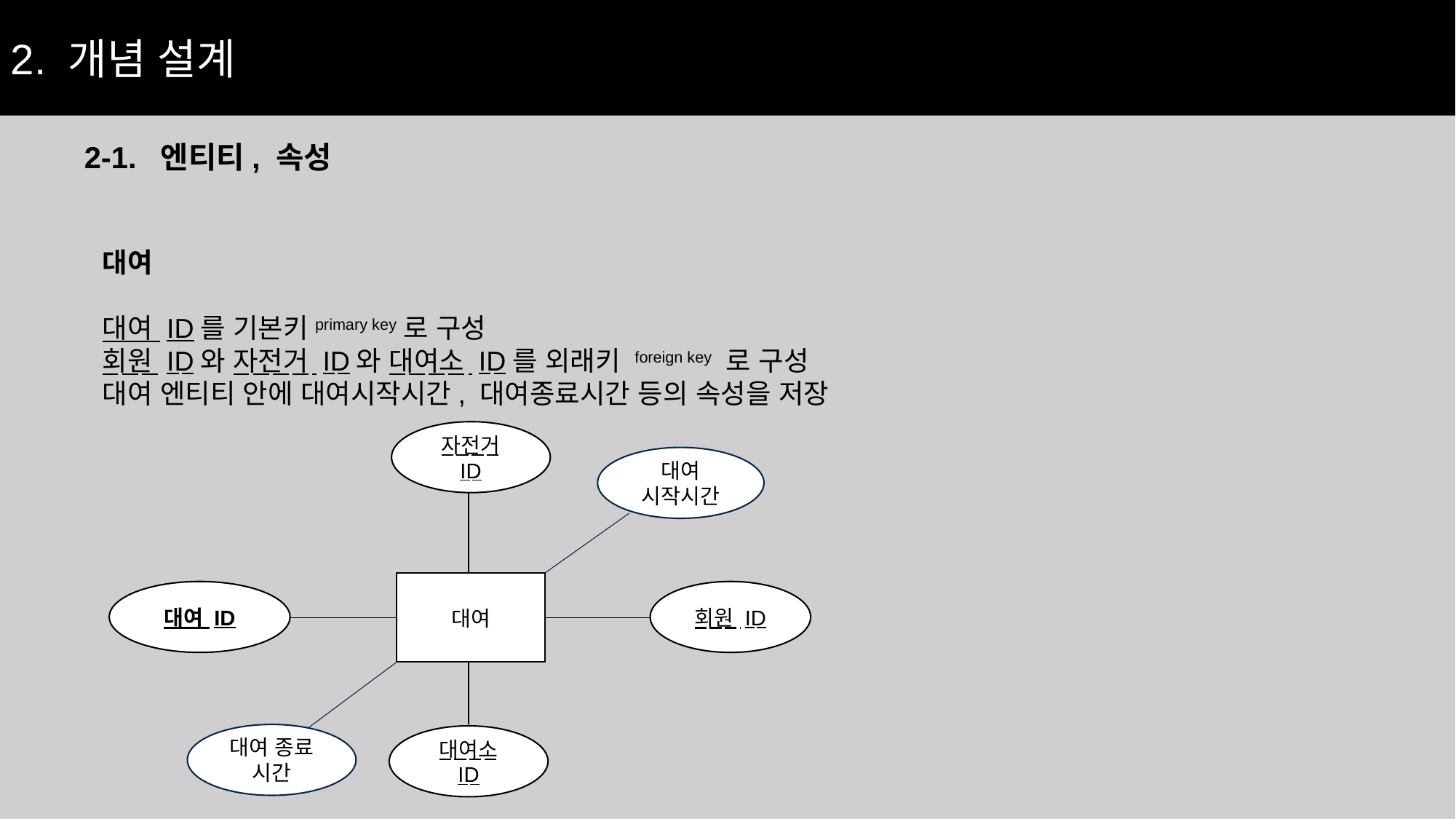

2. 개념 설계
2-1.  엔티티, 속성
대여

대여 ID를 기본키primary key로 구성
회원 ID와 자전거 ID와 대여소 ID를 외래키 foreign key 로 구성
대여 엔티티 안에 대여시작시간, 대여종료시간 등의 속성을 저장
자전거 ID
대여
대여 ID
회원 ID
대여소 ID
대여 시작시간
대여 종료 시간
12